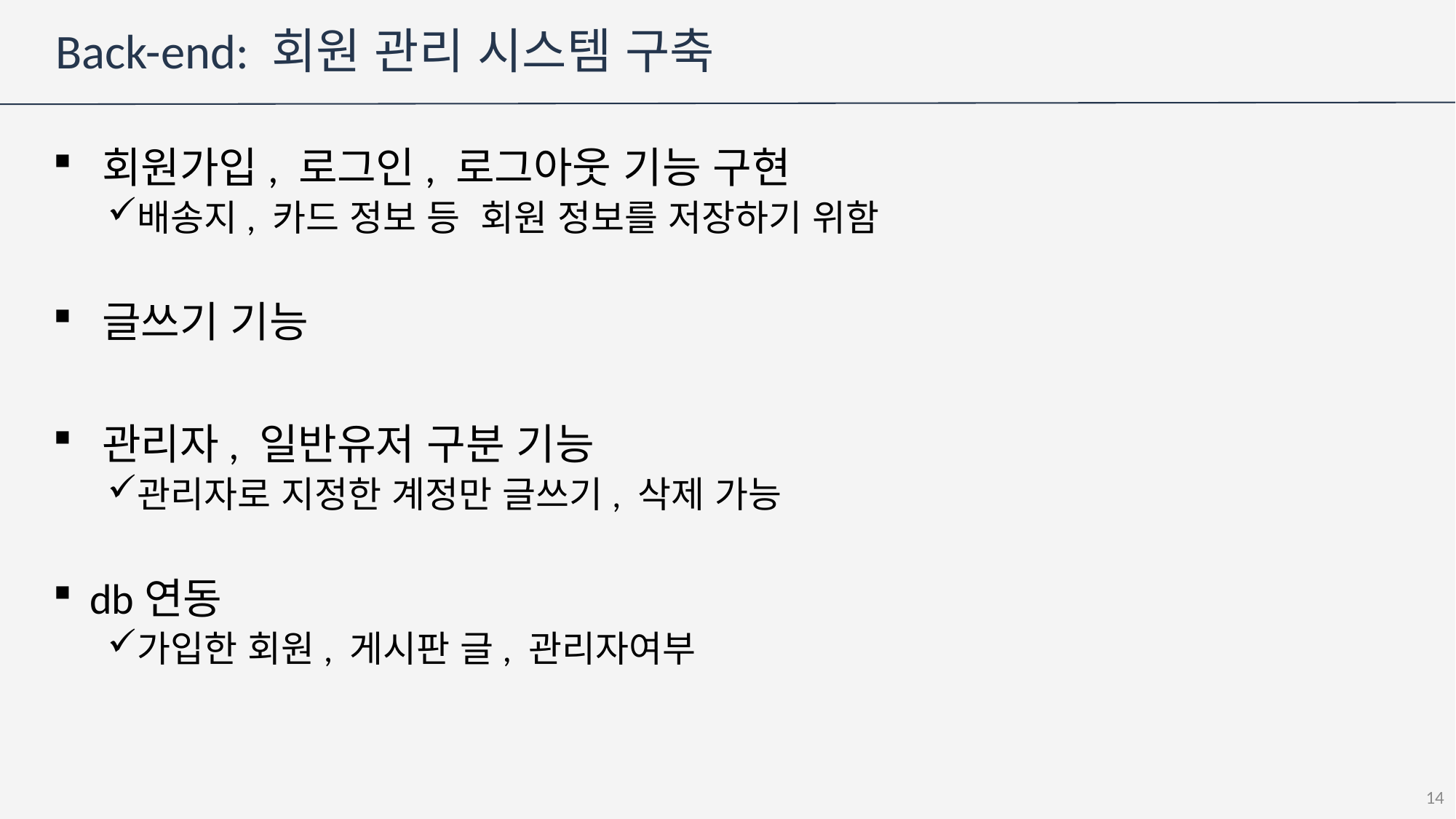

# Back-end: 회원 관리 시스템 구축
 회원가입, 로그인, 로그아웃 기능 구현
배송지, 카드 정보 등  회원 정보를 저장하기 위함

 글쓰기 기능

 관리자, 일반유저 구분 기능
관리자로 지정한 계정만 글쓰기, 삭제 가능

 db연동
가입한 회원, 게시판 글, 관리자여부
14